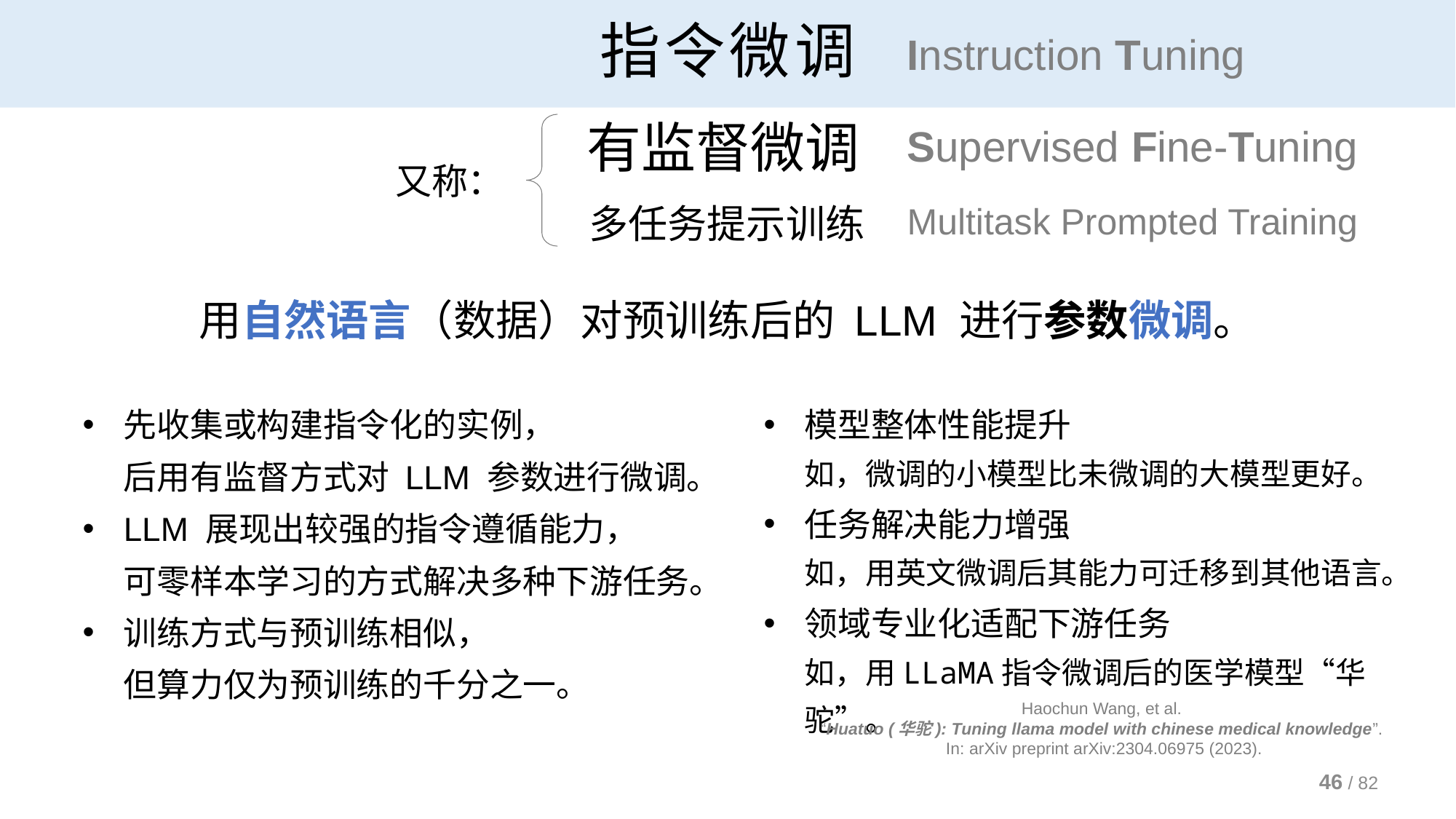

# 指令微调
Instruction Tuning
有监督微调

Supervised Fine-Tuning
又称：
Multitask Prompted Training
多任务提示训练
用自然语言（数据）对预训练后的 LLM 进行参数微调。
先收集或构建指令化的实例，
后用有监督方式对 LLM 参数进行微调。
LLM 展现出较强的指令遵循能力，
可零样本学习的方式解决多种下游任务。
训练方式与预训练相似，
但算力仅为预训练的千分之一。
模型整体性能提升
如，微调的小模型比未微调的大模型更好。
任务解决能力增强
如，用英文微调后其能力可迁移到其他语言。
领域专业化适配下游任务
如，用LLaMA指令微调后的医学模型“华驼”。
Haochun Wang, et al.
“Huatuo (华驼): Tuning llama model with chinese medical knowledge”.
In: arXiv preprint arXiv:2304.06975 (2023).
46 / 82